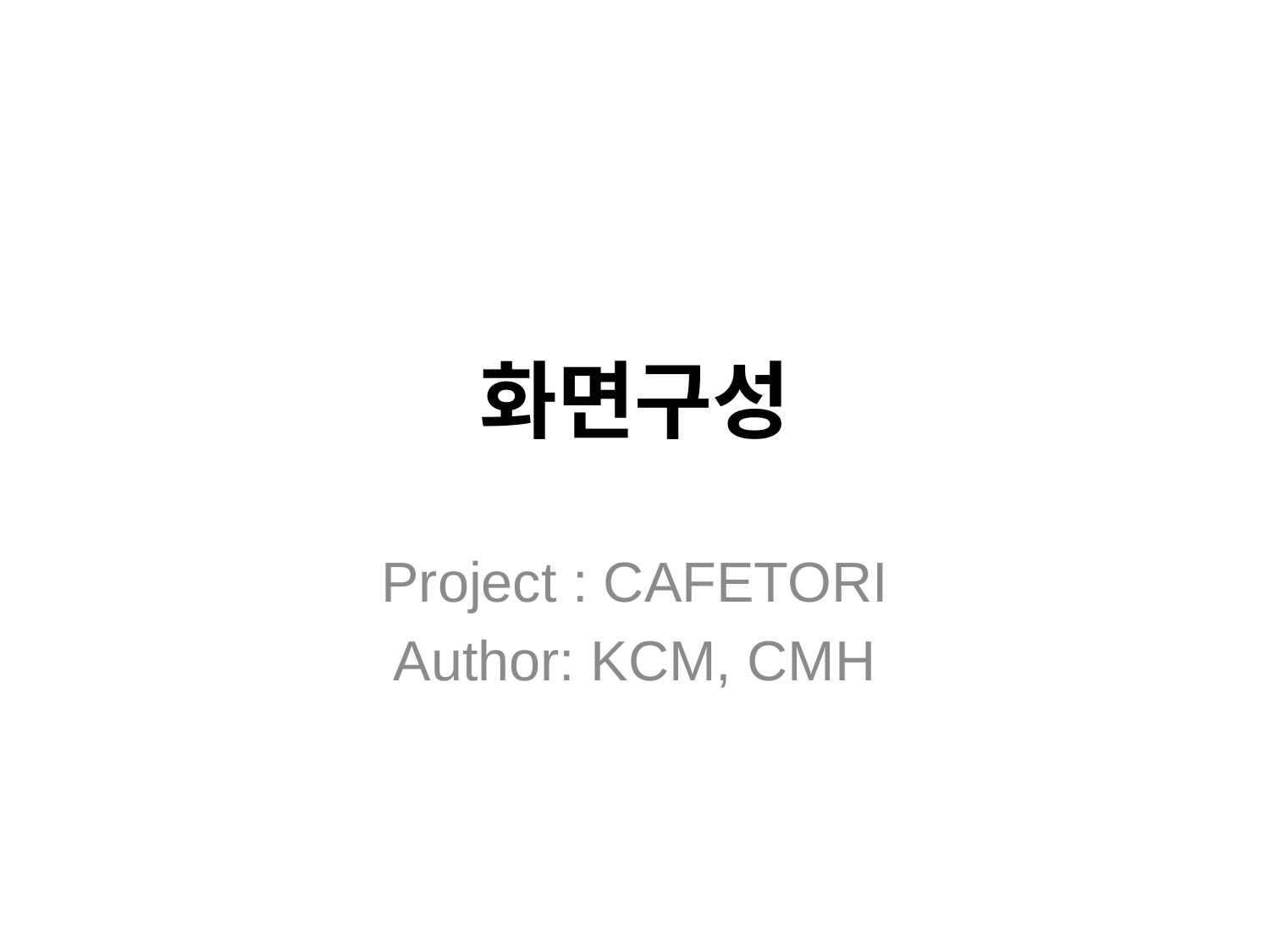

# 화면구성
Project : CAFETORI
Author: KCM, CMH